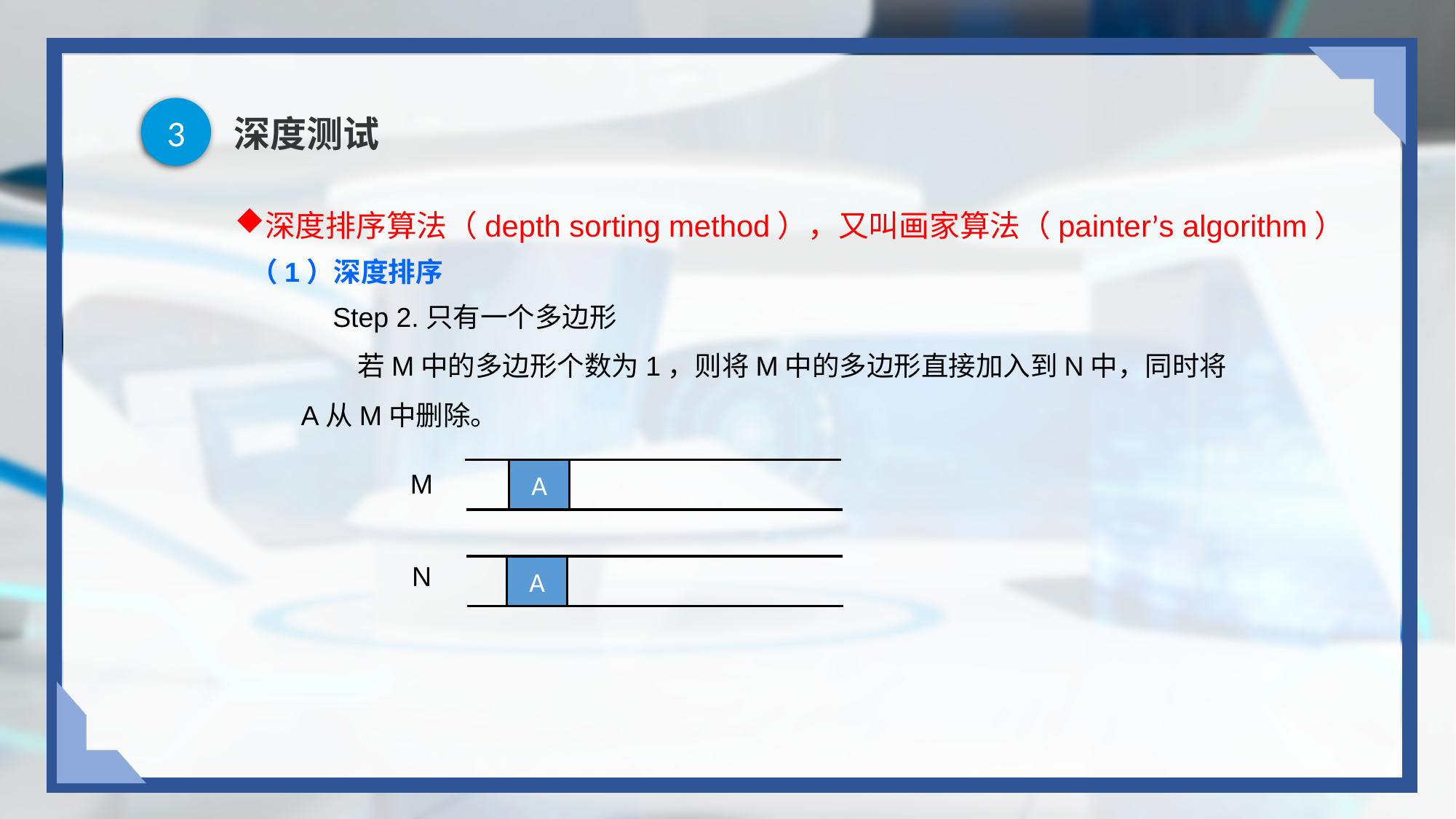

3
# 深度测试
深度排序算法（depth sorting method），又叫画家算法（painter’s algorithm）
（1）深度排序
Step 2.只有一个多边形
   若M中的多边形个数为1，则将M中的多边形直接加入到N中，同时将A从M中删除。
A
M
N
A